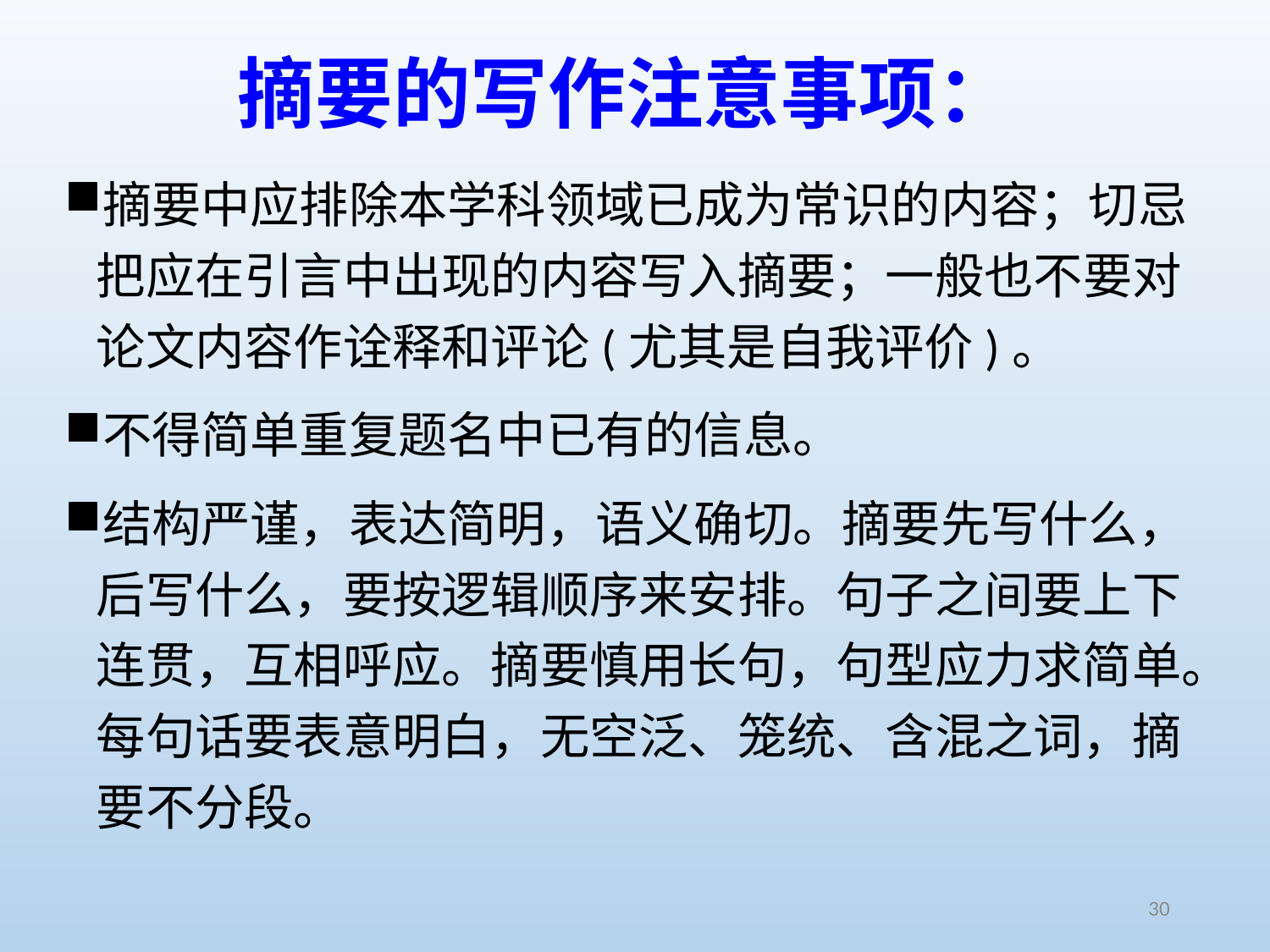

# 摘要的写作注意事项：
摘要中应排除本学科领域已成为常识的内容；切忌把应在引言中出现的内容写入摘要；一般也不要对论文内容作诠释和评论(尤其是自我评价)。
不得简单重复题名中已有的信息。
结构严谨，表达简明，语义确切。摘要先写什么，后写什么，要按逻辑顺序来安排。句子之间要上下连贯，互相呼应。摘要慎用长句，句型应力求简单。每句话要表意明白，无空泛、笼统、含混之词，摘要不分段。
30